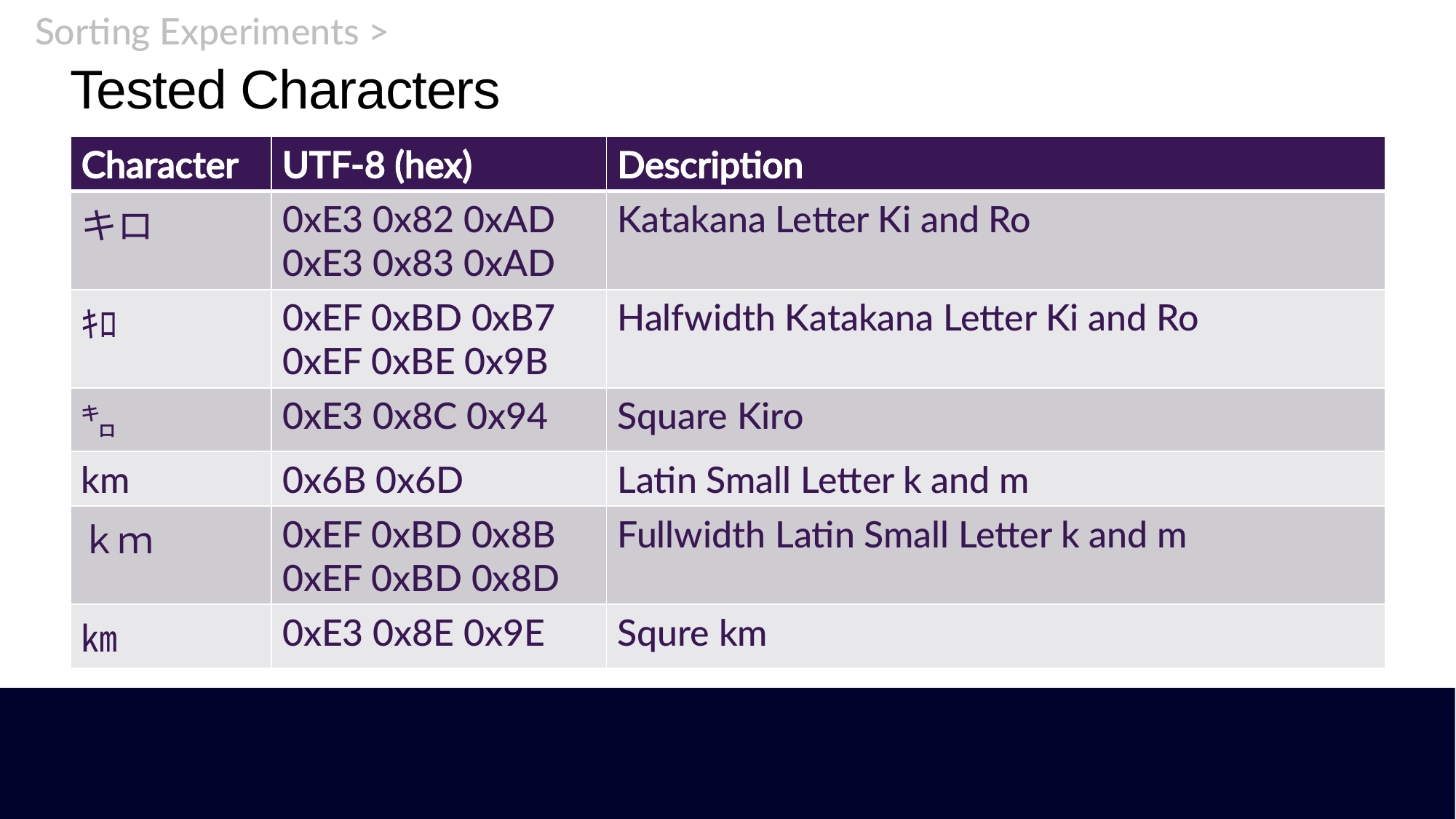

Sorting Experiments >
# Tested Characters
| Character | UTF-8 (hex) | Description |
| --- | --- | --- |
| キロ | 0xE3 0x82 0xAD 0xE3 0x83 0xAD | Katakana Letter Ki and Ro |
| ｷﾛ | 0xEF 0xBD 0xB7 0xEF 0xBE 0x9B | Halfwidth Katakana Letter Ki and Ro |
| ㌔ | 0xE3 0x8C 0x94 | Square Kiro |
| km | 0x6B 0x6D | Latin Small Letter k and m |
| ｋｍ | 0xEF 0xBD 0x8B 0xEF 0xBD 0x8D | Fullwidth Latin Small Letter k and m |
| ㎞ | 0xE3 0x8E 0x9E | Squre km |